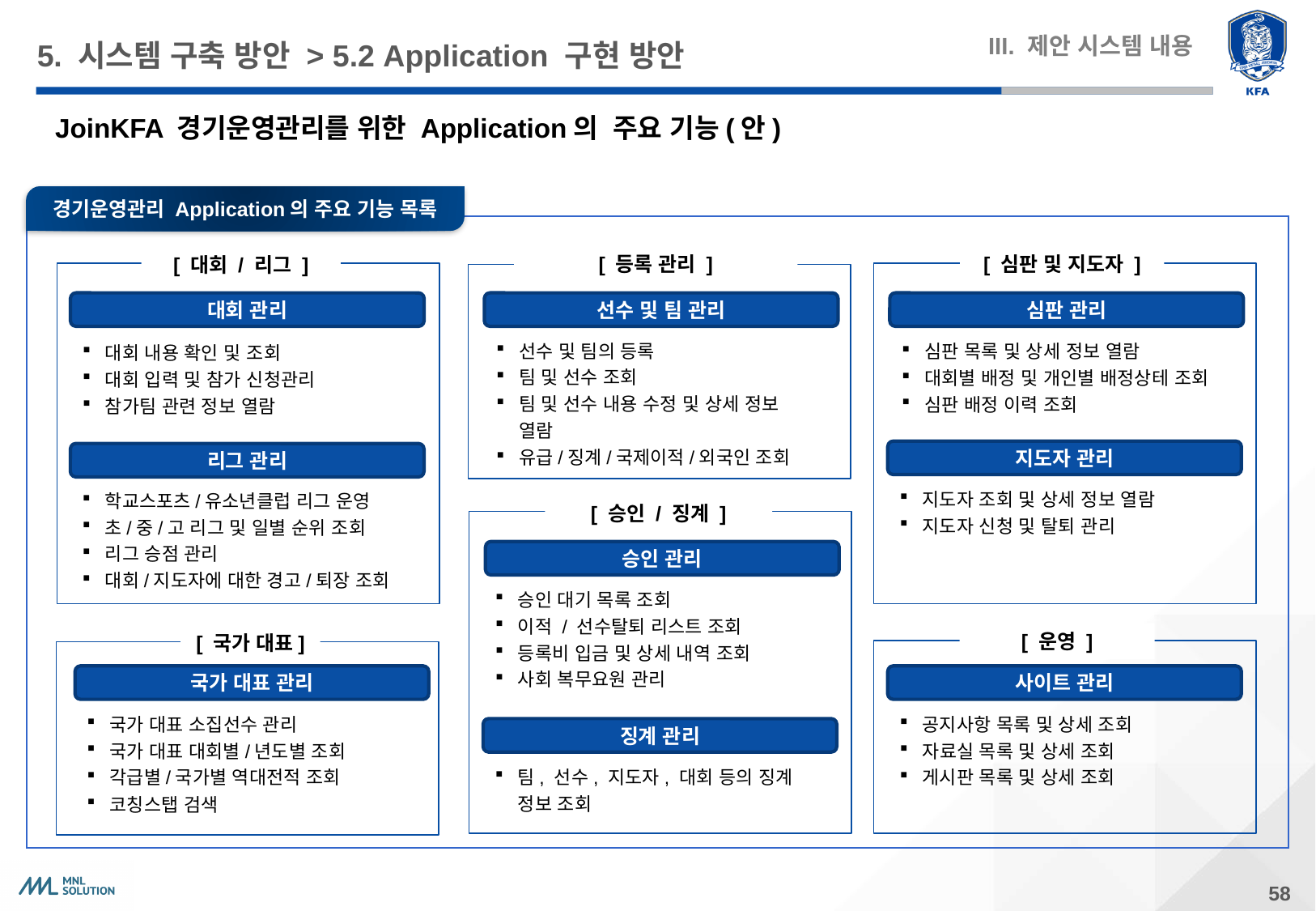

# 5. 시스템 구축 방안 > 5.2 Application 구현 방안
III. 제안 시스템 내용
JoinKFA 경기운영관리를 위한 Application의  주요 기능(안)
경기운영관리 Application의 주요 기능 목록

[ 심판 및 지도자 ]
[ 등록 관리 ]
[ 대회 / 리그 ]

대회 관리
선수 및 팀 관리
심판 관리
선수 및 팀의 등록
팀 및 선수 조회
팀 및 선수 내용 수정 및 상세 정보
열람
유급/징계/국제이적/외국인 조회

심판 목록 및 상세 정보 열람
대회별 배정 및 개인별 배정상테 조회
심판 배정 이력 조회
대회 내용 확인 및 조회
대회 입력 및 참가 신청관리
참가팀 관련 정보 열람
지도자 관리
리그 관리
지도자 조회 및 상세 정보 열람
지도자 신청 및 탈퇴 관리
학교스포츠/유소년클럽 리그 운영
초/중/고 리그 및 일별 순위 조회
리그 승점 관리
대회/지도자에 대한 경고/퇴장 조회
[ 승인 / 징계 ]

승인 관리
승인 대기 목록 조회
이적 / 선수탈퇴 리스트 조회
등록비 입금 및 상세 내역 조회
사회 복무요원 관리

[ 운영 ]
[ 국가 대표]

국가 대표 관리
사이트 관리
공지사항 목록 및 상세 조회
자료실 목록 및 상세 조회
게시판 목록 및 상세 조회
국가 대표 소집선수 관리
국가 대표 대회별/년도별 조회
각급별/국가별 역대전적 조회
코칭스탭 검색
징계 관리
팀, 선수, 지도자, 대회 등의 징계
정보 조회